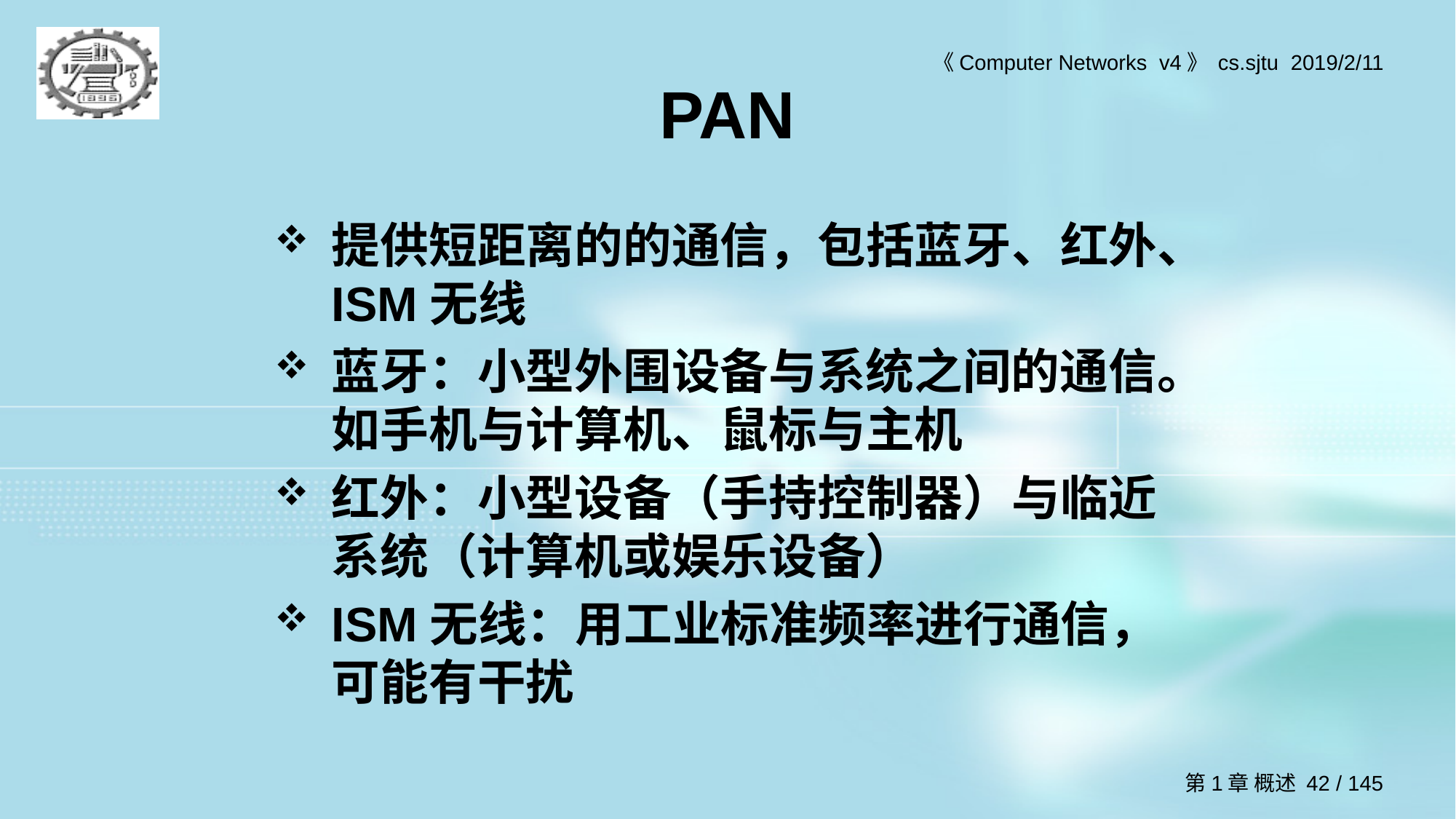

# PAN
提供短距离的的通信，包括蓝牙、红外、ISM无线
蓝牙：小型外围设备与系统之间的通信。如手机与计算机、鼠标与主机
红外：小型设备（手持控制器）与临近系统（计算机或娱乐设备）
ISM无线：用工业标准频率进行通信，可能有干扰